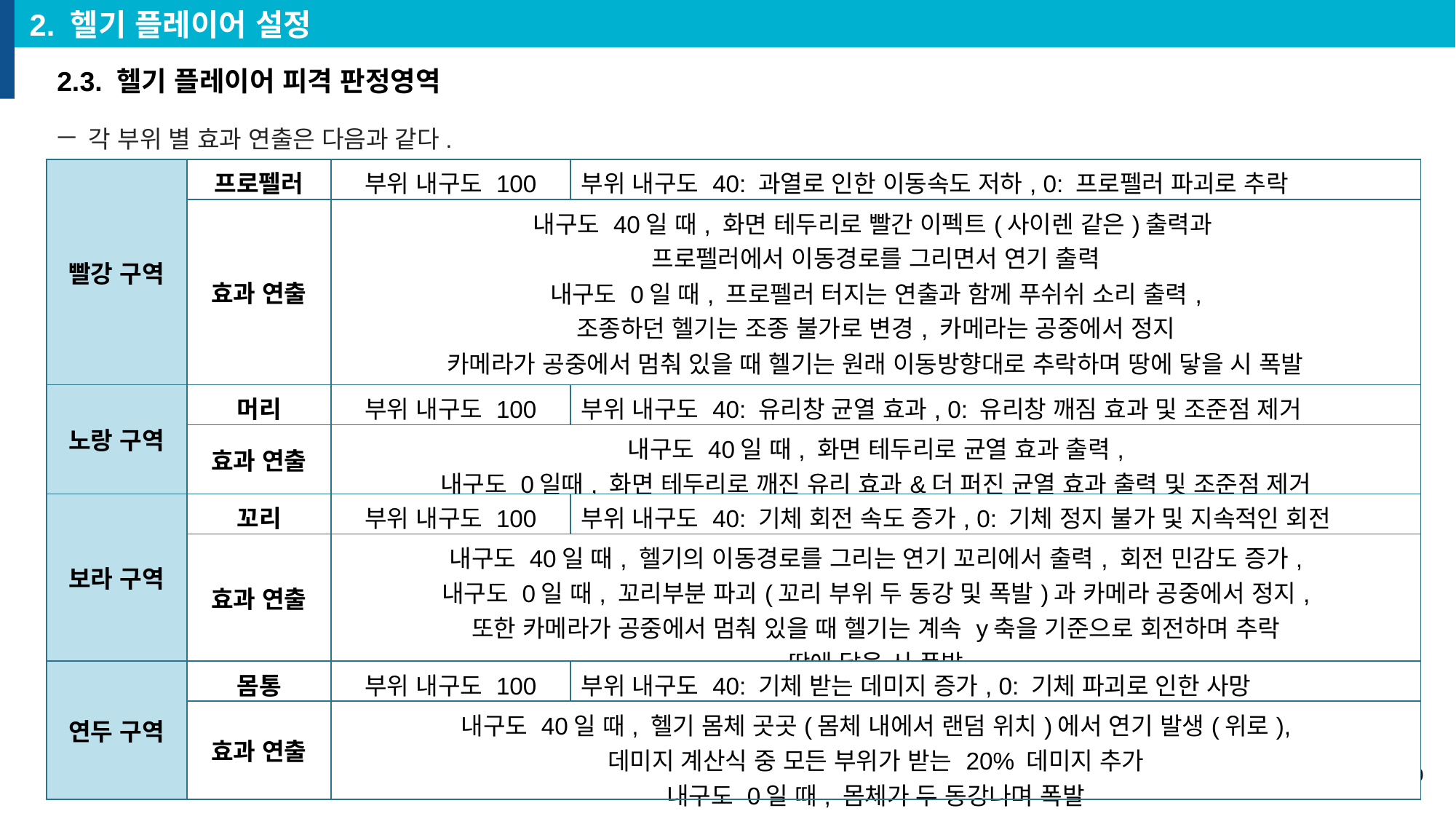

2. 헬기 플레이어 설정
2.3. 헬기 플레이어 피격 판정영역
각 부위 별 효과 연출은 다음과 같다.
| 빨강 구역 | 프로펠러 | 부위 내구도 100 | 부위 내구도 40: 과열로 인한 이동속도 저하, 0: 프로펠러 파괴로 추락 |
| --- | --- | --- | --- |
|  | 효과 연출 | 내구도 40일 때, 화면 테두리로 빨간 이펙트(사이렌 같은)출력과 프로펠러에서 이동경로를 그리면서 연기 출력 내구도 0일 때, 프로펠러 터지는 연출과 함께 푸쉬쉬 소리 출력, 조종하던 헬기는 조종 불가로 변경, 카메라는 공중에서 정지 카메라가 공중에서 멈춰 있을 때 헬기는 원래 이동방향대로 추락하며 땅에 닿을 시 폭발 이후, 회색화면과 함께 사망 다이얼 출력 |  |
| 노랑 구역 | 머리 | 부위 내구도 100 | 부위 내구도 40: 유리창 균열 효과, 0: 유리창 깨짐 효과 및 조준점 제거 |
|  | 효과 연출 | 내구도 40일 때, 화면 테두리로 균열 효과 출력, 내구도 0일때, 화면 테두리로 깨진 유리 효과&더 퍼진 균열 효과 출력 및 조준점 제거 |  |
| 보라 구역 | 꼬리 | 부위 내구도 100 | 부위 내구도 40: 기체 회전 속도 증가, 0: 기체 정지 불가 및 지속적인 회전 |
|  | 효과 연출 | 내구도 40일 때, 헬기의 이동경로를 그리는 연기 꼬리에서 출력, 회전 민감도 증가, 내구도 0일 때, 꼬리부분 파괴(꼬리 부위 두 동강 및 폭발)과 카메라 공중에서 정지, 또한 카메라가 공중에서 멈춰 있을 때 헬기는 계속 y축을 기준으로 회전하며 추락 땅에 닿을 시 폭발 |  |
| 연두 구역 | 몸통 | 부위 내구도 100 | 부위 내구도 40: 기체 받는 데미지 증가, 0: 기체 파괴로 인한 사망 |
|  | 효과 연출 | 내구도 40일 때, 헬기 몸체 곳곳(몸체 내에서 랜덤 위치)에서 연기 발생(위로), 데미지 계산식 중 모든 부위가 받는 20% 데미지 추가 내구도 0일 때, 몸체가 두 동강나며 폭발 |  |
10